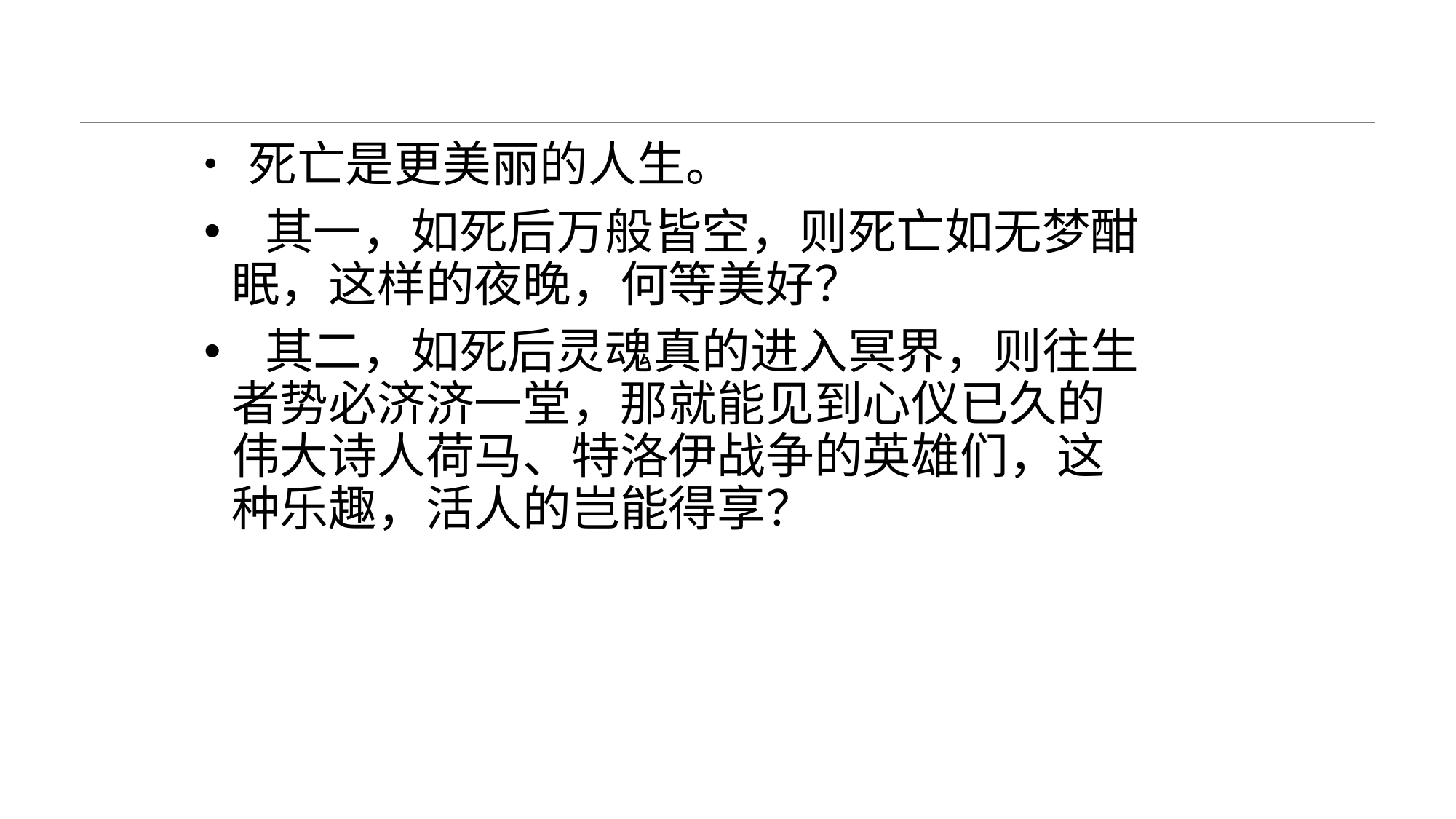

#
 死亡是更美丽的人生。
  其一，如死后万般皆空，则死亡如无梦酣眠，这样的夜晚，何等美好？
  其二，如死后灵魂真的进入冥界，则往生者势必济济一堂，那就能见到心仪已久的伟大诗人荷马、特洛伊战争的英雄们，这种乐趣，活人的岂能得享？